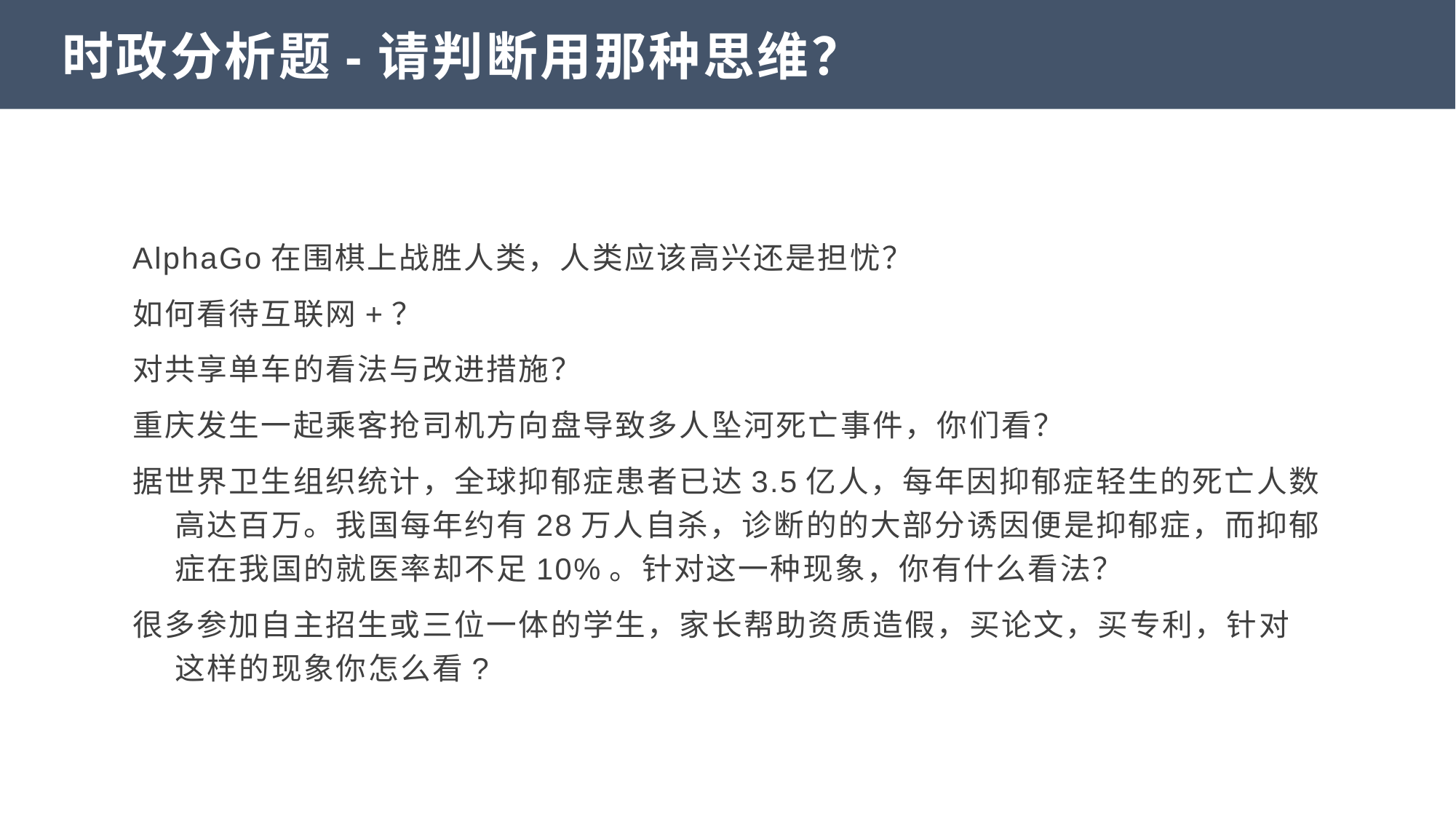

时政分析题-请判断用那种思维？
AlphaGo在围棋上战胜人类，人类应该高兴还是担忧？
如何看待互联网+？
对共享单车的看法与改进措施？
重庆发生一起乘客抢司机方向盘导致多人坠河死亡事件，你们看？
据世界卫生组织统计，全球抑郁症患者已达3.5亿人，每年因抑郁症轻生的死亡人数高达百万。我国每年约有28万人自杀，诊断的的大部分诱因便是抑郁症，而抑郁症在我国的就医率却不足10%。针对这一种现象，你有什么看法？
很多参加自主招生或三位一体的学生，家长帮助资质造假，买论文，买专利，针对这样的现象你怎么看?